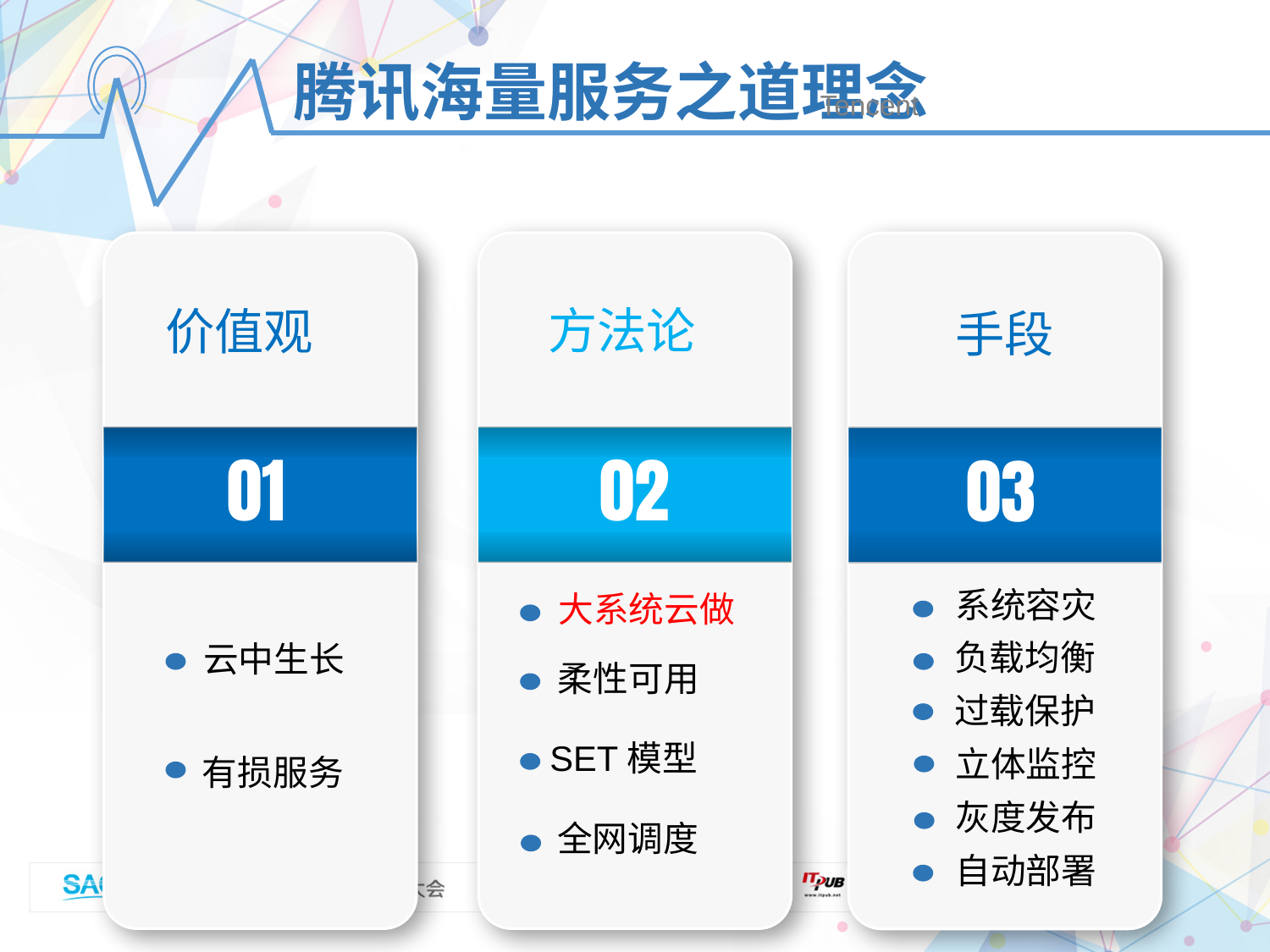

腾讯海量服务之道理念

Tencent

01

02

03
方法论
价值观
手段
系统容灾
大系统云做

负载均衡
云中生长
柔性可用

过载保护

SET模型
立体监控
有损服务

灰度发布
全网调度

自动部署